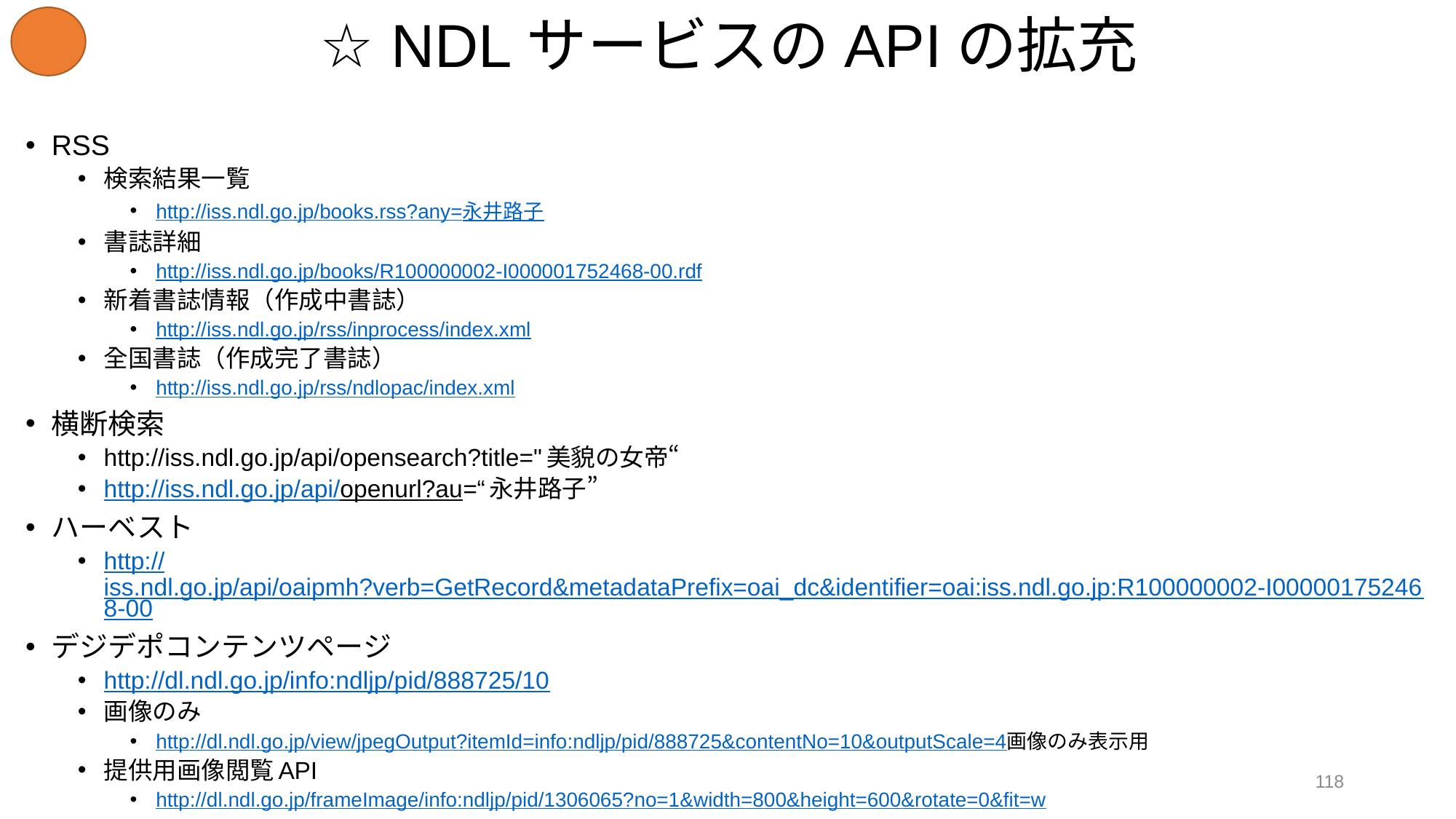

# ☆ NDLサービスのAPIの拡充

RSS
検索結果一覧
http://iss.ndl.go.jp/books.rss?any=永井路子
書誌詳細
http://iss.ndl.go.jp/books/R100000002-I000001752468-00.rdf
新着書誌情報（作成中書誌）
http://iss.ndl.go.jp/rss/inprocess/index.xml
全国書誌（作成完了書誌）
http://iss.ndl.go.jp/rss/ndlopac/index.xml
横断検索
http://iss.ndl.go.jp/api/opensearch?title="美貌の女帝“
http://iss.ndl.go.jp/api/openurl?au=“永井路子”
ハーベスト
http://iss.ndl.go.jp/api/oaipmh?verb=GetRecord&metadataPrefix=oai_dc&identifier=oai:iss.ndl.go.jp:R100000002-I000001752468-00
デジデポコンテンツページ
http://dl.ndl.go.jp/info:ndljp/pid/888725/10
画像のみ
http://dl.ndl.go.jp/view/jpegOutput?itemId=info:ndljp/pid/888725&contentNo=10&outputScale=4画像のみ表示用
提供用画像閲覧API
http://dl.ndl.go.jp/frameImage/info:ndljp/pid/1306065?no=1&width=800&height=600&rotate=0&fit=w

118